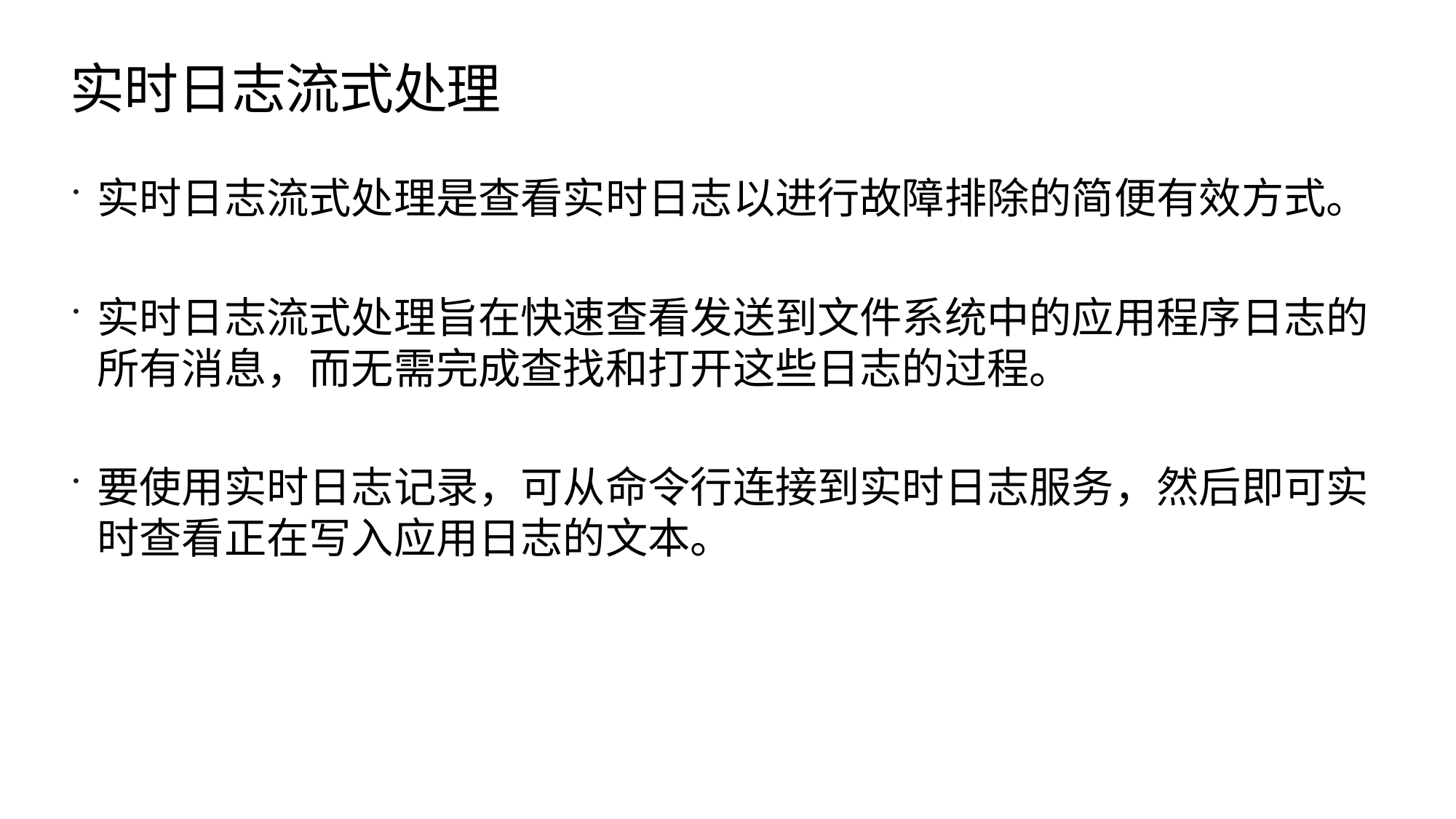

# 实时日志流式处理
实时日志流式处理是查看实时日志以进行故障排除的简便有效方式。

实时日志流式处理旨在快速查看发送到文件系统中的应用程序日志的所有消息，而无需完成查找和打开这些日志的过程。

要使用实时日志记录，可从命令行连接到实时日志服务，然后即可实时查看正在写入应用日志的文本。